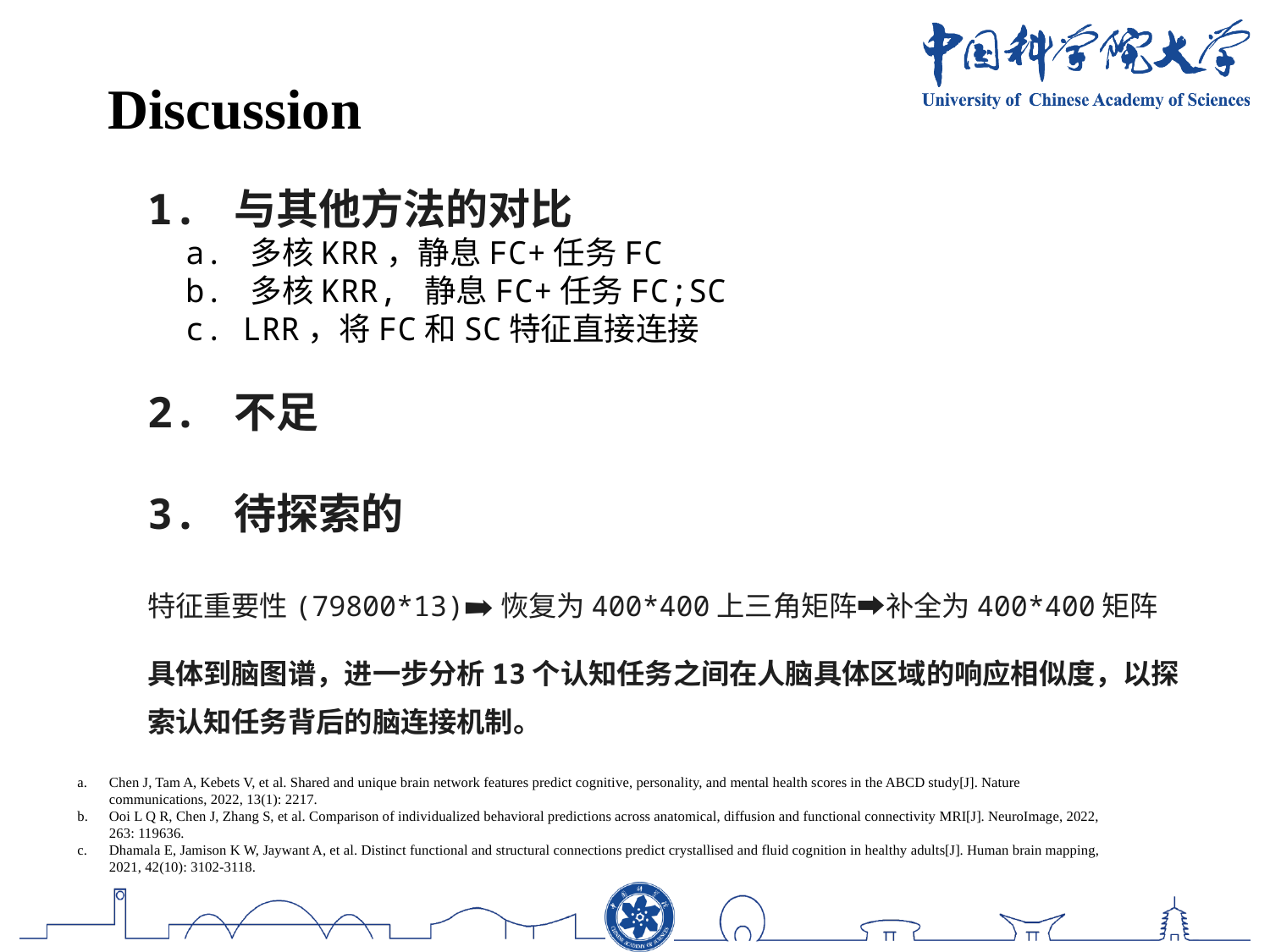

Discussion
1. 与其他方法的对比
  a. 多核KRR，静息FC+任务FC
  b. 多核KRR, 静息FC+任务FC;SC
  c. LRR，将FC和SC特征直接连接

2. 不足

3. 待探索的

特征重要性(79800*13)➡恢复为400*400上三角矩阵➡补全为400*400矩阵

具体到脑图谱，进一步分析13个认知任务之间在人脑具体区域的响应相似度，以探索认知任务背后的脑连接机制。
Chen J, Tam A, Kebets V, et al. Shared and unique brain network features predict cognitive, personality, and mental health scores in the ABCD study[J]. Nature communications, 2022, 13(1): 2217.
Ooi L Q R, Chen J, Zhang S, et al. Comparison of individualized behavioral predictions across anatomical, diffusion and functional connectivity MRI[J]. NeuroImage, 2022, 263: 119636.
Dhamala E, Jamison K W, Jaywant A, et al. Distinct functional and structural connections predict crystallised and fluid cognition in healthy adults[J]. Human brain mapping, 2021, 42(10): 3102-3118.